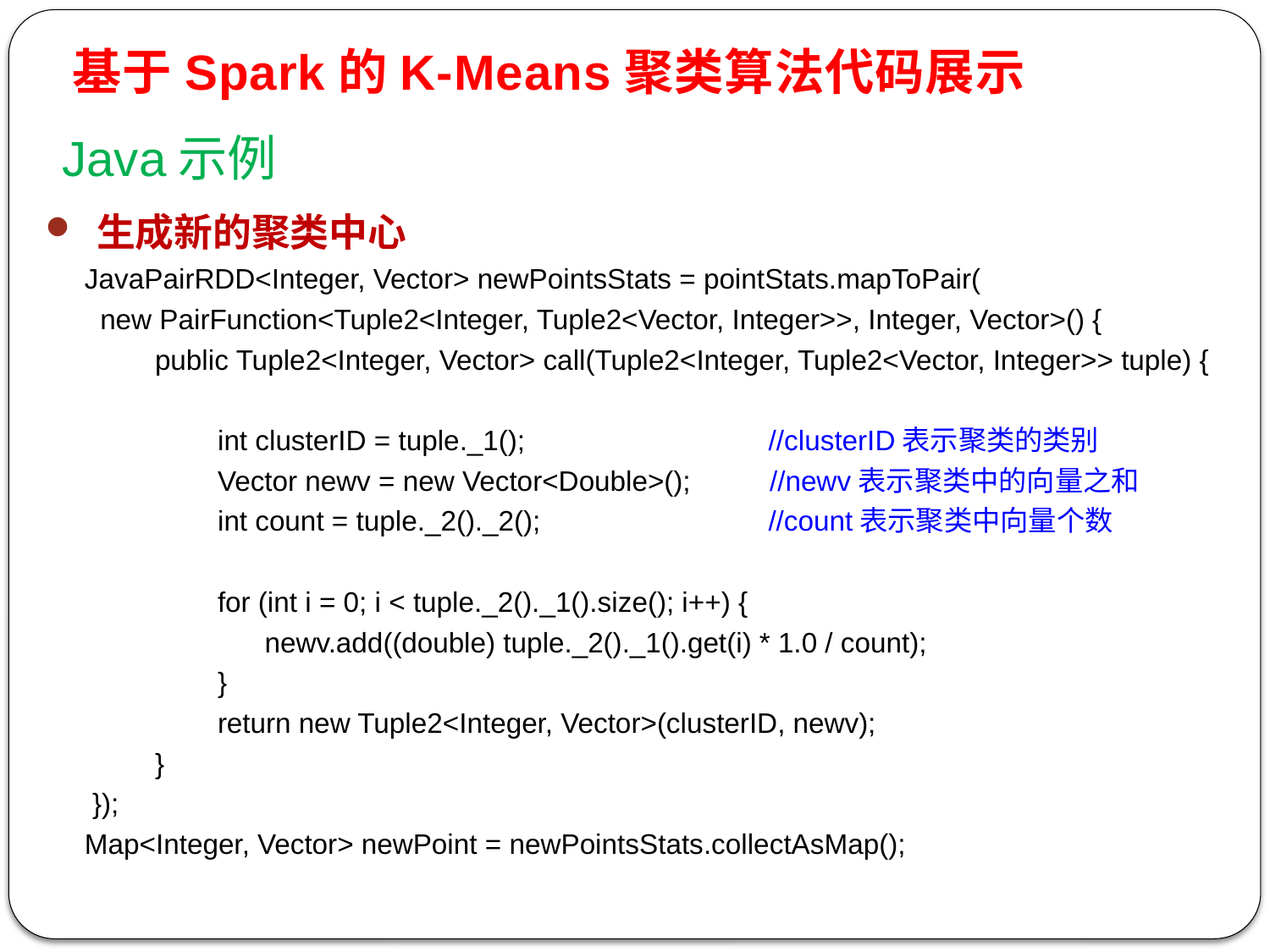

基于Spark的K-Means聚类算法代码展示
Java示例
 生成新的聚类中心
     JavaPairRDD<Integer, Vector> newPointsStats = pointStats.mapToPair(
       new PairFunction<Tuple2<Integer, Tuple2<Vector, Integer>>, Integer, Vector>() {
              public Tuple2<Integer, Vector> call(Tuple2<Integer, Tuple2<Vector, Integer>> tuple) {

                      int clusterID = tuple._1();                               //clusterID表示聚类的类别
                      Vector newv = new Vector<Double>();          //newv表示聚类中的向量之和
                      int count = tuple._2()._2();                             //count表示聚类中向量个数

                      for (int i = 0; i < tuple._2()._1().size(); i++) {
                            newv.add((double) tuple._2()._1().get(i) * 1.0 / count);
                      }
                      return new Tuple2<Integer, Vector>(clusterID, newv);
              }
      });
     Map<Integer, Vector> newPoint = newPointsStats.collectAsMap();